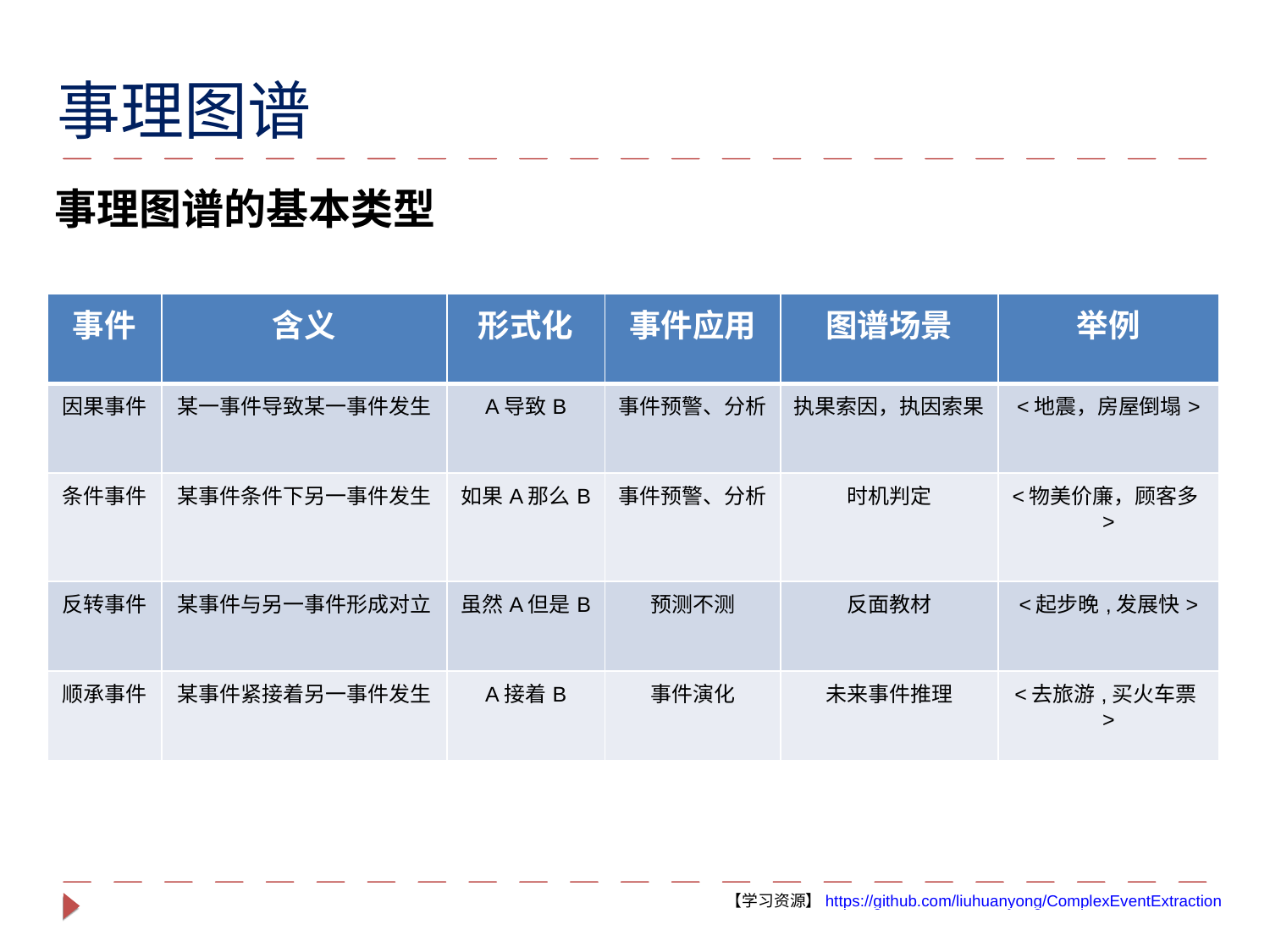

事理图谱

事理图谱的基本类型

| 事件 | 含义 | 形式化 | 事件应用 | 图谱场景 | 举例 |
| --- | --- | --- | --- | --- | --- |
| 因果事件 | 某一事件导致某一事件发生 | A导致B | 事件预警、分析 | 执果索因，执因索果 | <地震，房屋倒塌> |
| 条件事件 | 某事件条件下另一事件发生 | 如果A那么B | 事件预警、分析 | 时机判定 | <物美价廉，顾客多> |
| 反转事件 | 某事件与另一事件形成对立 | 虽然A但是B | 预测不测 | 反面教材 | <起步晚,发展快> |
| 顺承事件 | 某事件紧接着另一事件发生 | A接着B | 事件演化 | 未来事件推理 | <去旅游,买火车票> |

【学习资源】https://github.com/liuhuanyong/ComplexEventExtraction